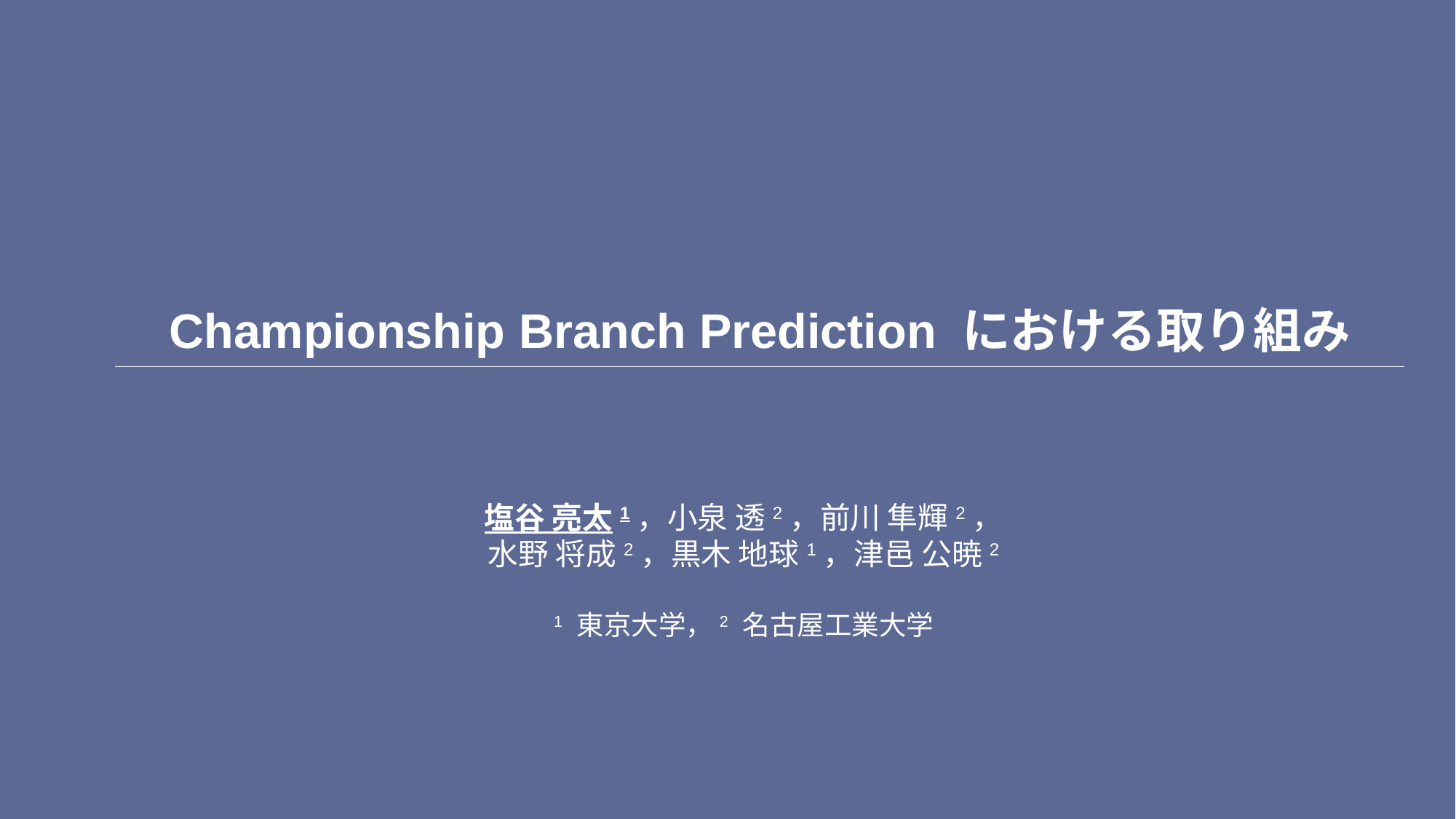

# Championship Branch Prediction における取り組み
塩谷 亮太1，小泉 透2，前川 隼輝2，
水野 将成2，黒木 地球1，津邑 公暁2
1 東京大学，2 名古屋工業大学